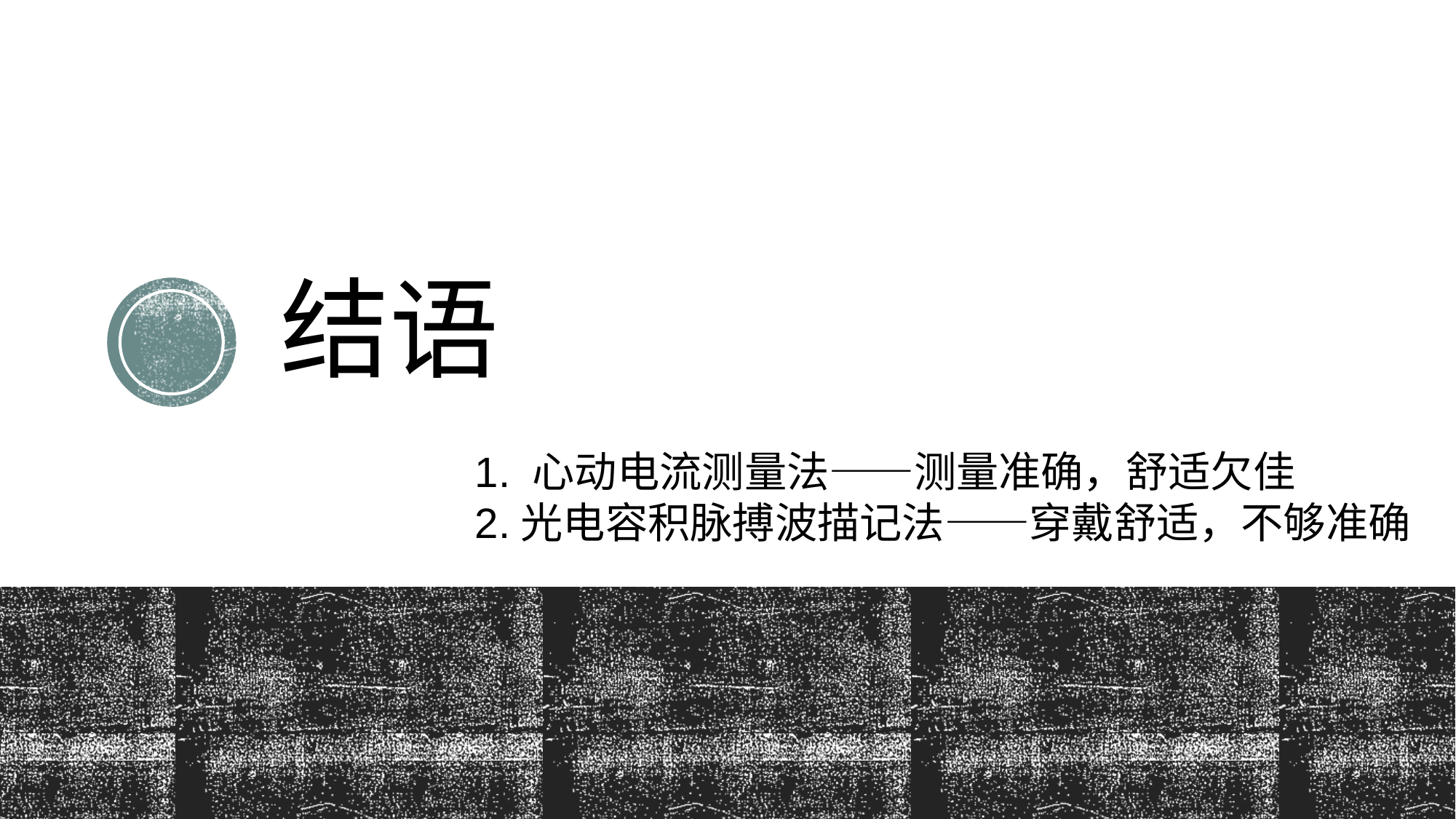

# 结语
1. 心动电流测量法——测量准确，舒适欠佳
2.光电容积脉搏波描记法——穿戴舒适，不够准确